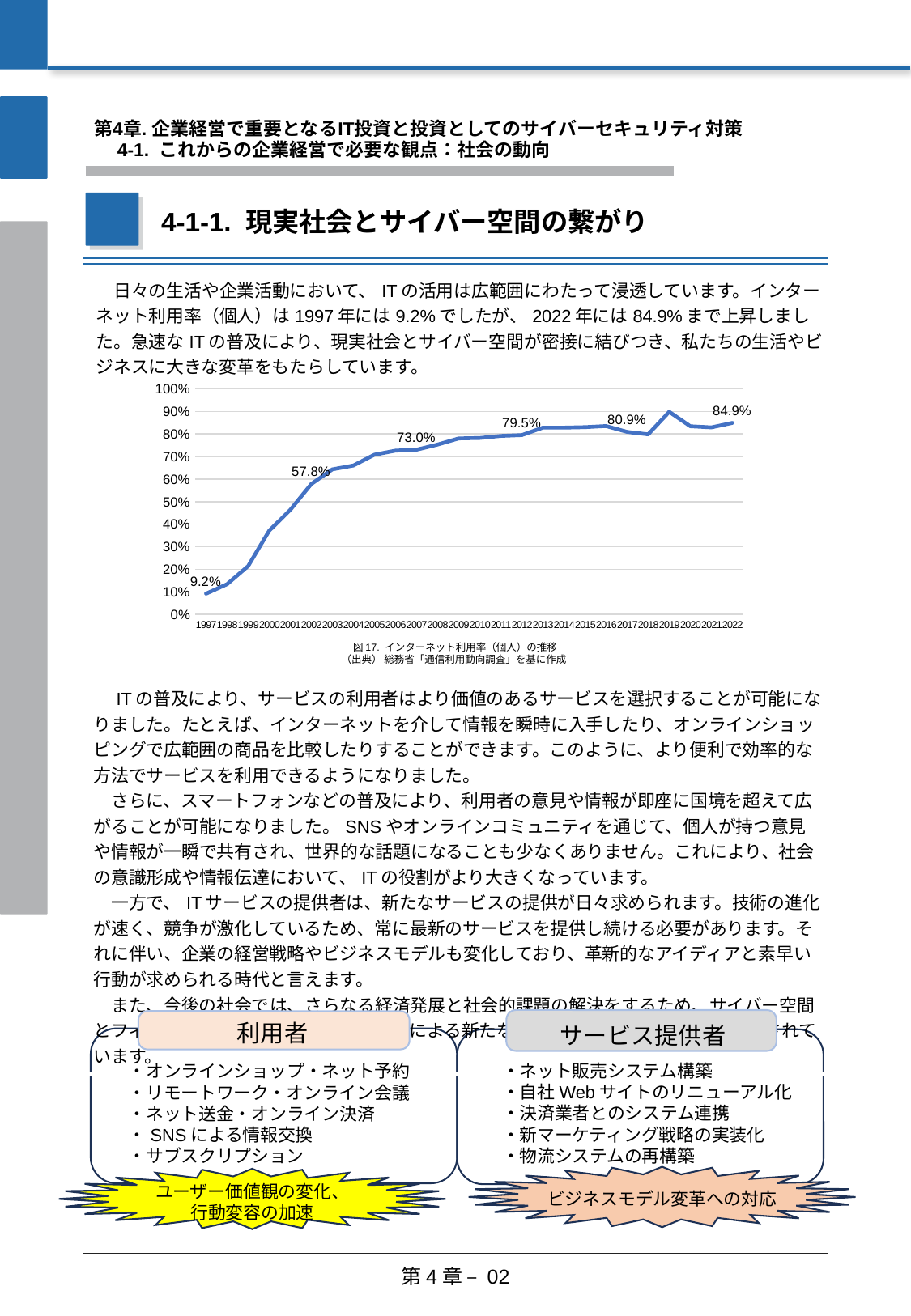

第4章. 企業経営で重要となるIT投資と投資としてのサイバーセキュリティ対策
　4-1. これからの企業経営で必要な観点：社会の動向
4-1-1. 現実社会とサイバー空間の繋がり
| 日々の生活や企業活動において、ITの活用は広範囲にわたって浸透しています。インターネット利用率（個人）は1997年には9.2%でしたが、2022年には84.9%まで上昇しました。急速なITの普及により、現実社会とサイバー空間が密接に結びつき、私たちの生活やビジネスに大きな変革をもたらしています。 |
| --- |

### Chart

| Category | インターネット利用率 |
|---|---|
| 1997 | 0.092 |
| 1998 | 0.134 |
| 1999 | 0.214 |
| 2000 | 0.371 |
| 2001 | 0.463 |
| 2002 | 0.578 |
| 2003 | 0.643 |
| 2004 | 0.66 |
| 2005 | 0.708 |
| 2006 | 0.726 |
| 2007 | 0.73 |
| 2008 | 0.753 |
| 2009 | 0.78 |
| 2010 | 0.782 |
| 2011 | 0.791 |
| 2012 | 0.795 |
| 2013 | 0.828 |
| 2014 | 0.828 |
| 2015 | 0.83 |
| 2016 | 0.835 |
| 2017 | 0.809 |
| 2018 | 0.798 |
| 2019 | 0.898 |
| 2020 | 0.834 |
| 2021 | 0.829 |
| 2022 | 0.849 |
図17. インターネット利用率（個人）の推移
（出典） 総務省「通信利用動向調査」を基に作成
| ITの普及により、サービスの利用者はより価値のあるサービスを選択することが可能になりました。たとえば、インターネットを介して情報を瞬時に入手したり、オンラインショッピングで広範囲の商品を比較したりすることができます。このように、より便利で効率的な方法でサービスを利用できるようになりました。 　さらに、スマートフォンなどの普及により、利用者の意見や情報が即座に国境を超えて広がることが可能になりました。SNSやオンラインコミュニティを通じて、個人が持つ意見や情報が一瞬で共有され、世界的な話題になることも少なくありません。これにより、社会の意識形成や情報伝達において、ITの役割がより大きくなっています。 　一方で、ITサービスの提供者は、新たなサービスの提供が日々求められます。技術の進化が速く、競争が激化しているため、常に最新のサービスを提供し続ける必要があります。それに伴い、企業の経営戦略やビジネスモデルも変化しており、革新的なアイディアと素早い行動が求められる時代と言えます。 　また、今後の社会では、さらなる経済発展と社会的課題の解決をするため、サイバー空間とフィジカル空間を融合させたシステムによる新たな社会の姿（Society5.0）が提唱されています。 |
| --- |

サービス提供者

利用者

・ネット販売システム構築
・自社Webサイトのリニューアル化
・決済業者とのシステム連携
・新マーケティング戦略の実装化
・物流システムの再構築
・オンラインショップ・ネット予約
・リモートワーク・オンライン会議
・ネット送金・オンライン決済
・SNSによる情報交換
・サブスクリプション

ユーザー価値観の変化、
行動変容の加速
ビジネスモデル変革への対応
第4章 – 02